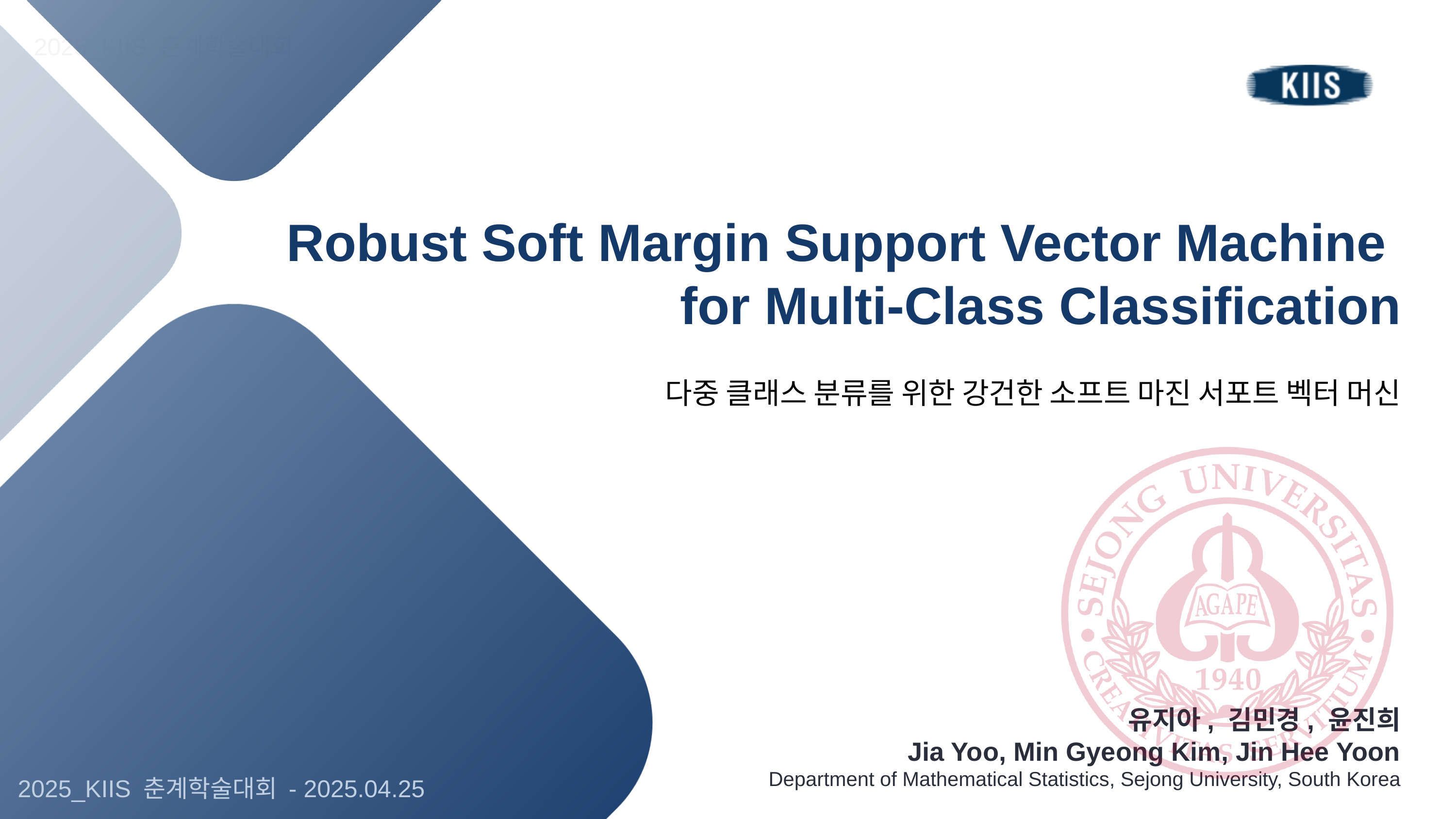

2025_KIIS 춘계학술대회

Robust Soft Margin Support Vector Machine
for Multi-Class Classification

다중 클래스 분류를 위한 강건한 소프트 마진 서포트 벡터 머신

유지아, 김민경, 윤진희
Jia Yoo, Min Gyeong Kim, Jin Hee Yoon
Department of Mathematical Statistics, Sejong University, South Korea

2025_KIIS 춘계학술대회 - 2025.04.25